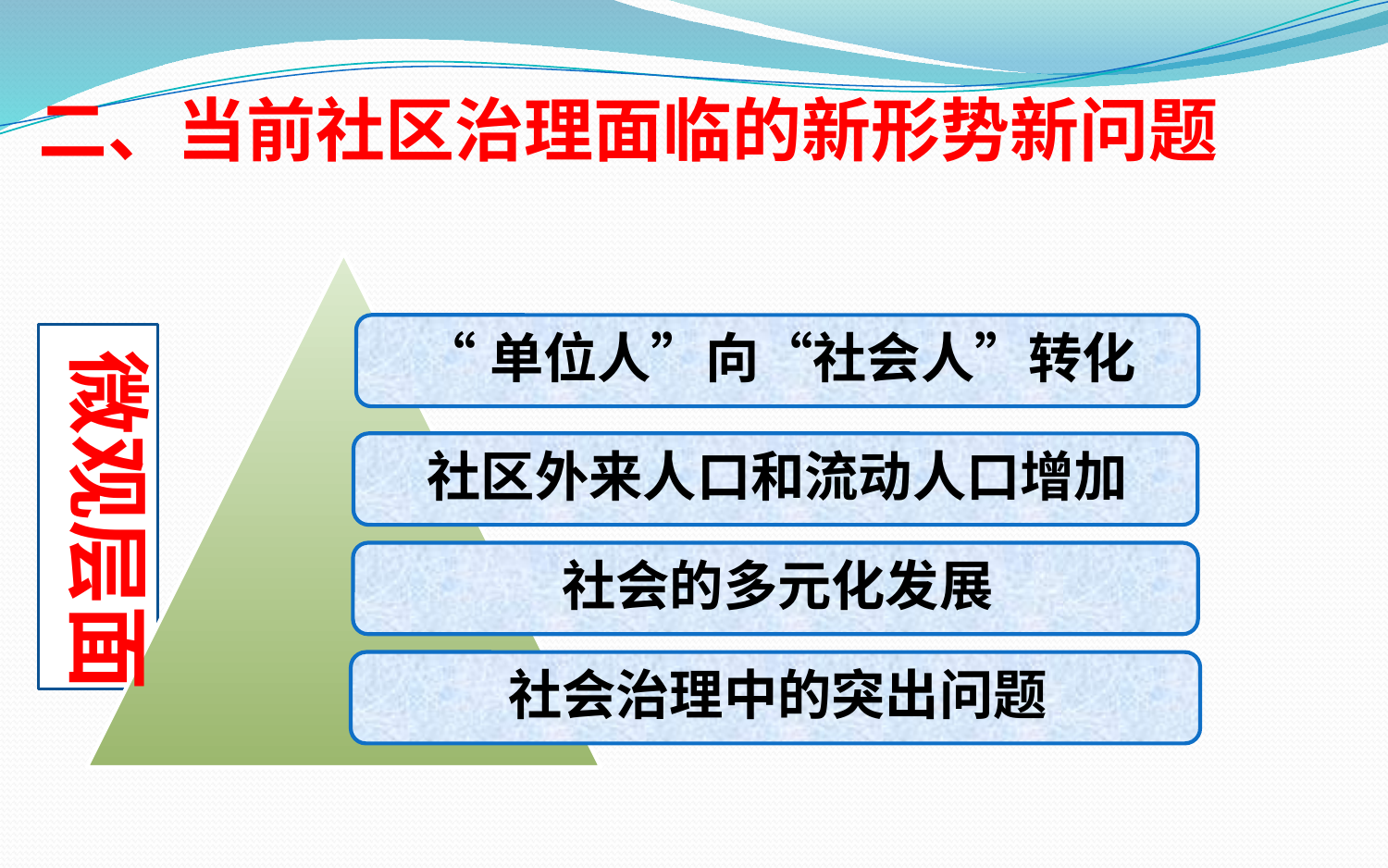

# 二、当前社区治理面临的新形势新问题
“单位人”向“社会人”转化
社区外来人口和流动人口增加
社会的多元化发展
社会治理中的突出问题

微观层面